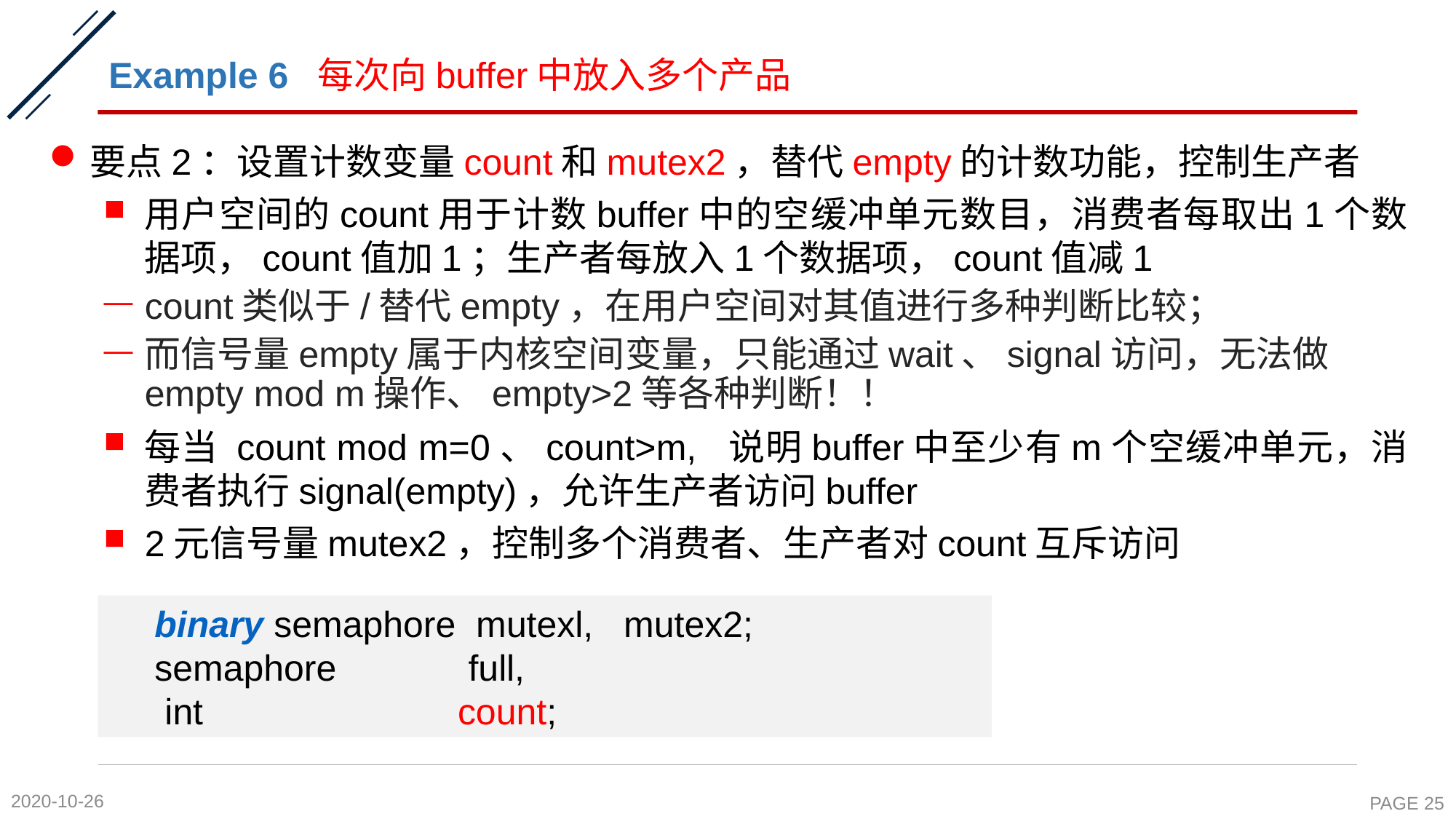

# Example 6  每次向buffer中放入多个产品
要点2：设置计数变量count和mutex2，替代empty的计数功能，控制生产者
用户空间的count用于计数buffer中的空缓冲单元数目，消费者每取出1个数据项，count值加1；生产者每放入1个数据项，count值减1
count类似于/替代empty，在用户空间对其值进行多种判断比较；
而信号量empty属于内核空间变量，只能通过wait、signal访问，无法做empty mod m操作、empty>2等各种判断！！
每当 count mod m=0、count>m,  说明buffer中至少有m个空缓冲单元，消费者执行signal(empty)，允许生产者访问buffer
2元信号量mutex2，控制多个消费者、生产者对count互斥访问

binary semaphore  mutexl,   mutex2;
semaphore             full,
 int                         count;
2020-10-26
PAGE 25